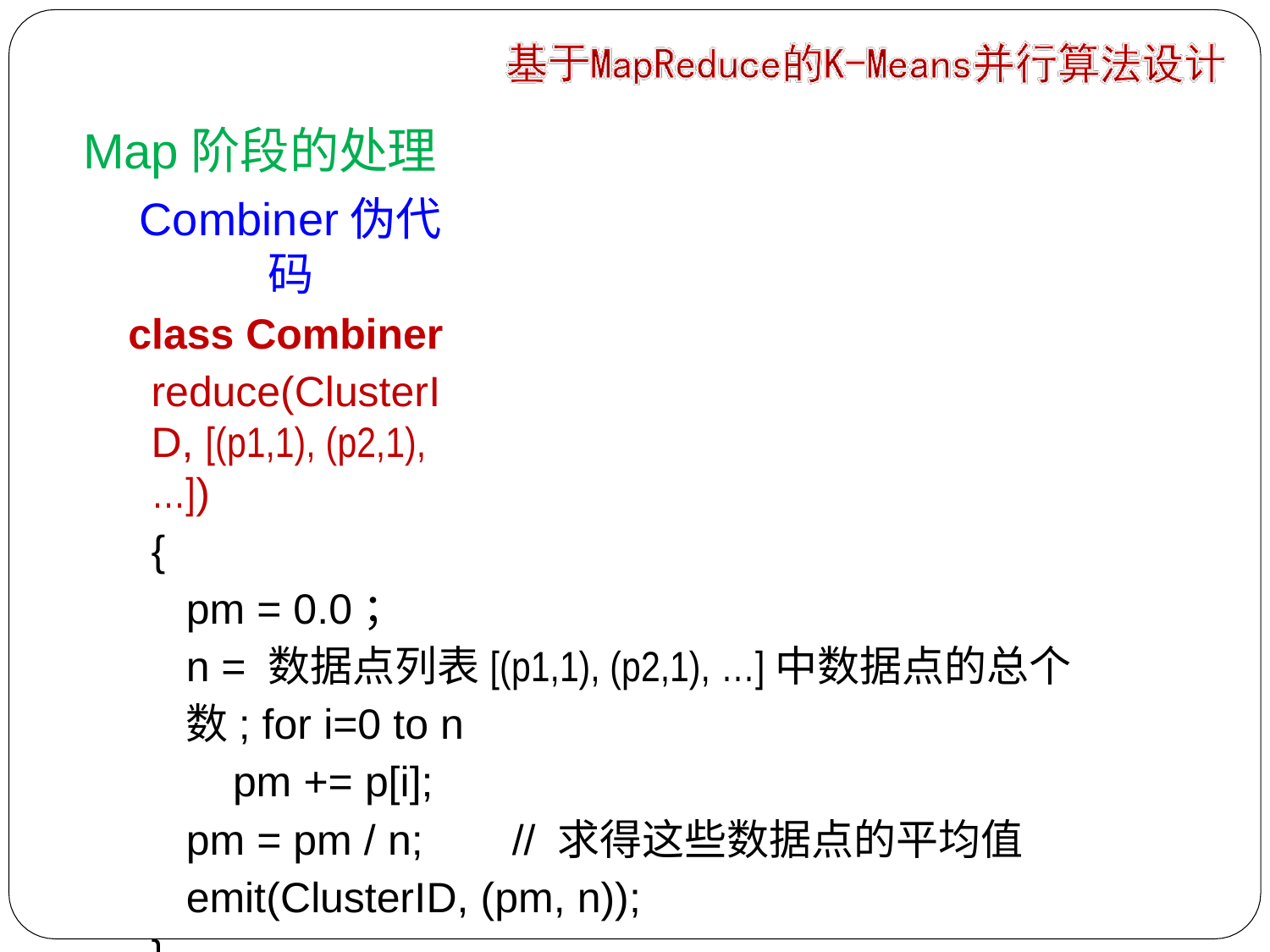

# Map阶段的处理
Combiner伪代码
class Combiner
reduce(ClusterID, [(p1,1), (p2,1), …])
{
pm = 0.0；
n = 数据点列表[(p1,1), (p2,1), …]中数据点的总个数; for i=0 to n
pm += p[i];
pm = pm / n;	// 求得这些数据点的平均值
emit(ClusterID, (pm, n));
}